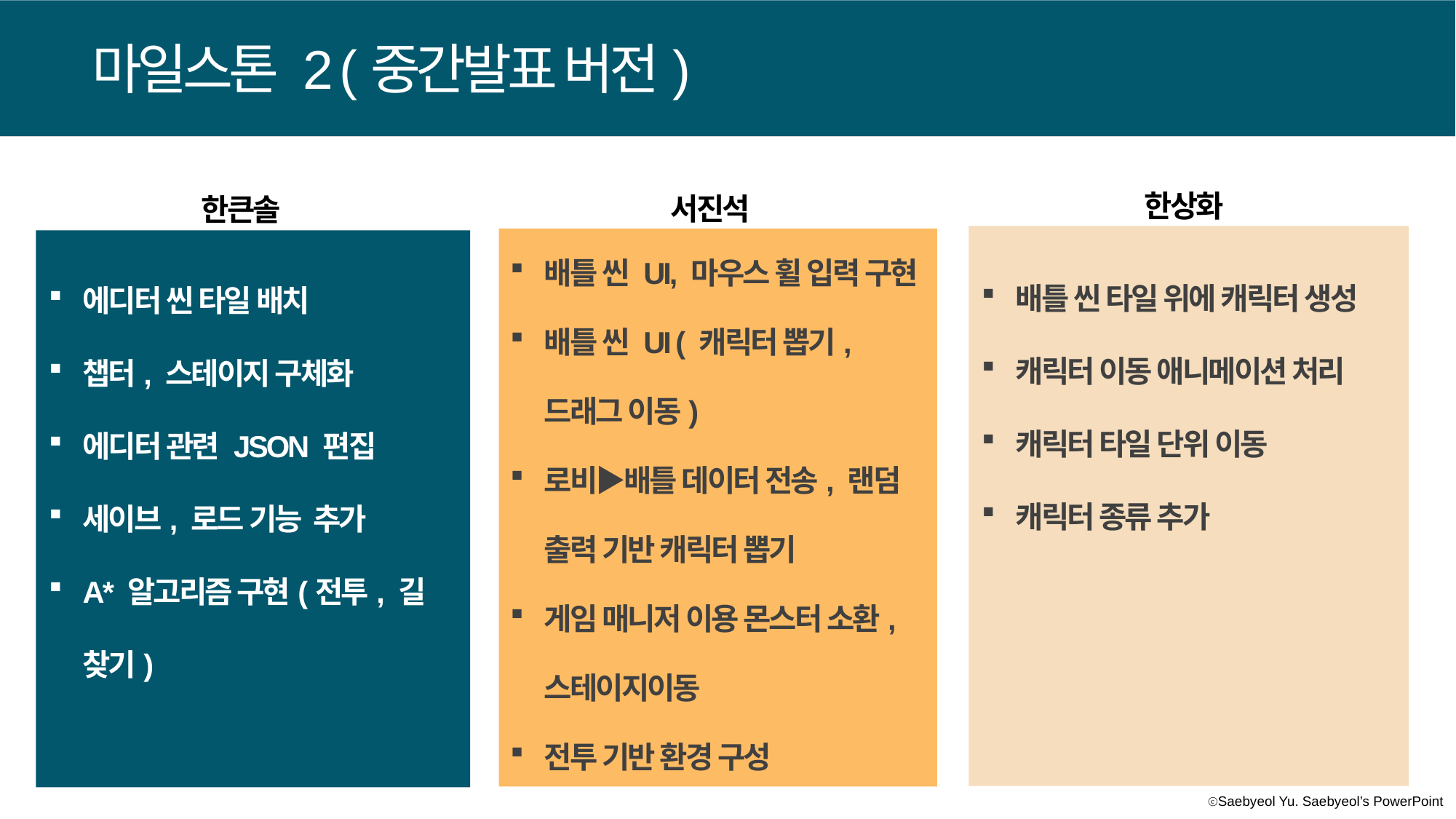

마일스톤 2 (중간발표 버전)
한상화
서진석
한큰솔
배틀 씬 UI, 마우스 휠 입력 구현
배틀 씬 UI ( 캐릭터 뽑기, 드래그 이동)
로비▶배틀 데이터 전송, 랜덤 출력 기반 캐릭터 뽑기
게임 매니저 이용 몬스터 소환,스테이지이동
전투 기반 환경 구성

배틀 씬 타일 위에 캐릭터 생성
캐릭터 이동 애니메이션 처리
캐릭터 타일 단위 이동
캐릭터 종류 추가
에디터 씬 타일 배치
챕터, 스테이지 구체화
에디터 관련 JSON 편집
세이브, 로드 기능  추가
A* 알고리즘 구현(전투, 길 찾기)